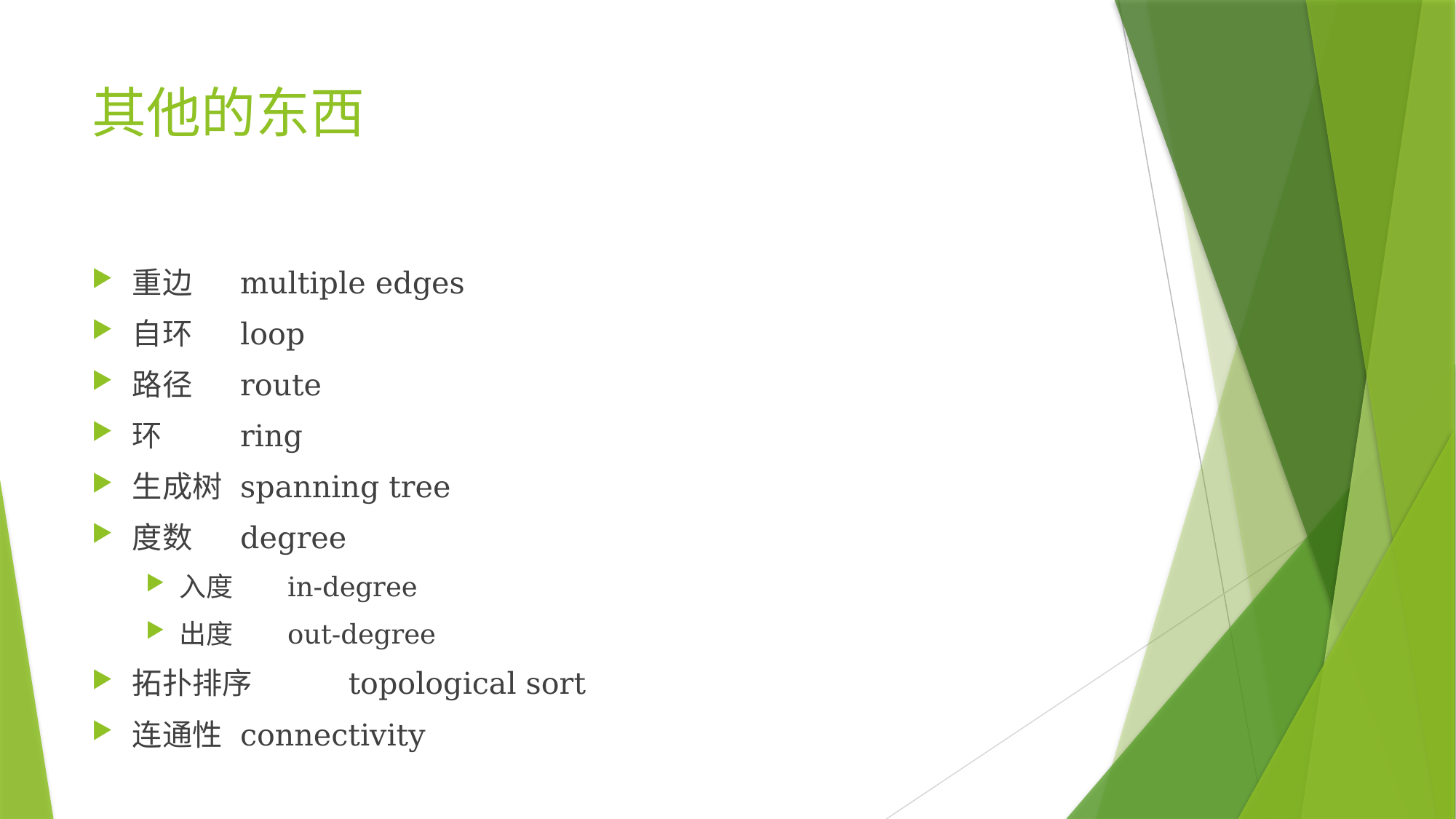

# 其他的东西
重边			multiple edges
自环			loop
路径			route
环			ring
生成树		spanning tree
度数			degree
入度		in-degree
出度		out-degree
拓扑排序		topological sort
连通性		connectivity